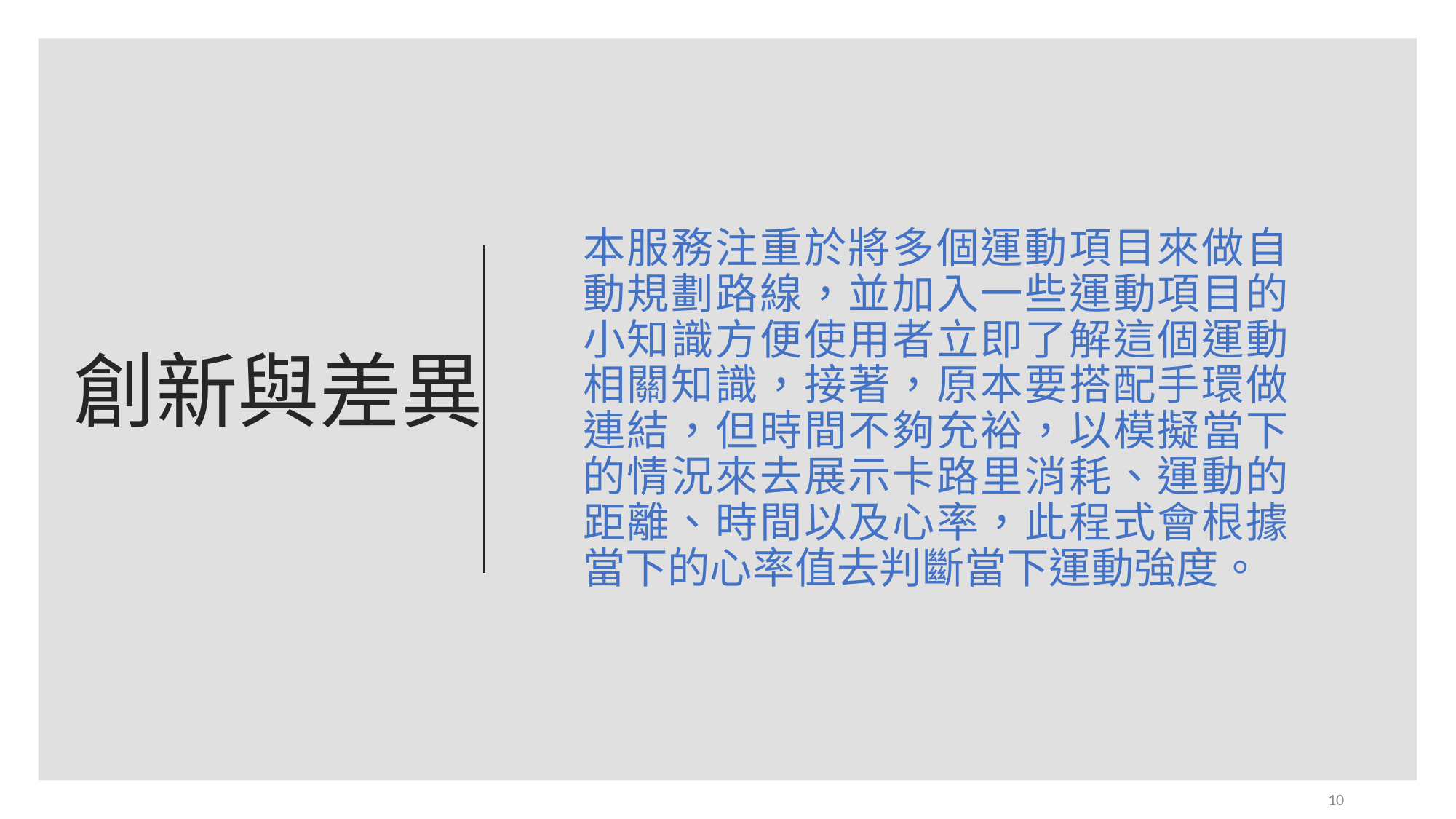

# 創新與差異
本服務注重於將多個運動項目來做自動規劃路線，並加入一些運動項目的小知識方便使用者立即了解這個運動相關知識，接著，原本要搭配手環做連結，但時間不夠充裕，以模擬當下的情況來去展示卡路里消耗、運動的距離、時間以及心率，此程式會根據當下的心率值去判斷當下運動強度。
10